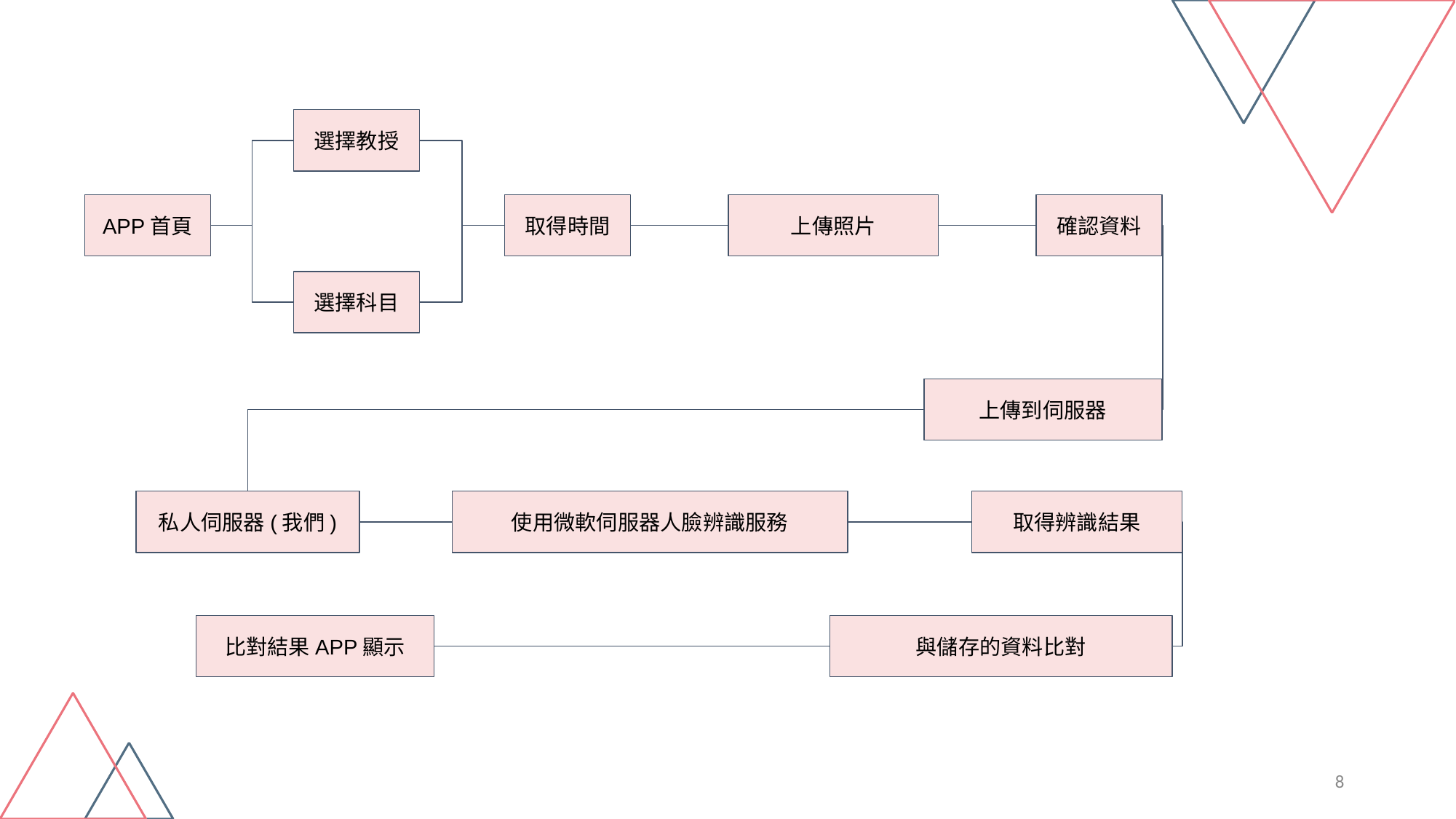

選擇教授
APP首頁
取得時間
上傳照片
確認資料
選擇科目
上傳到伺服器
私人伺服器(我們)
使用微軟伺服器人臉辨識服務
取得辨識結果
比對結果APP顯示
與儲存的資料比對

8